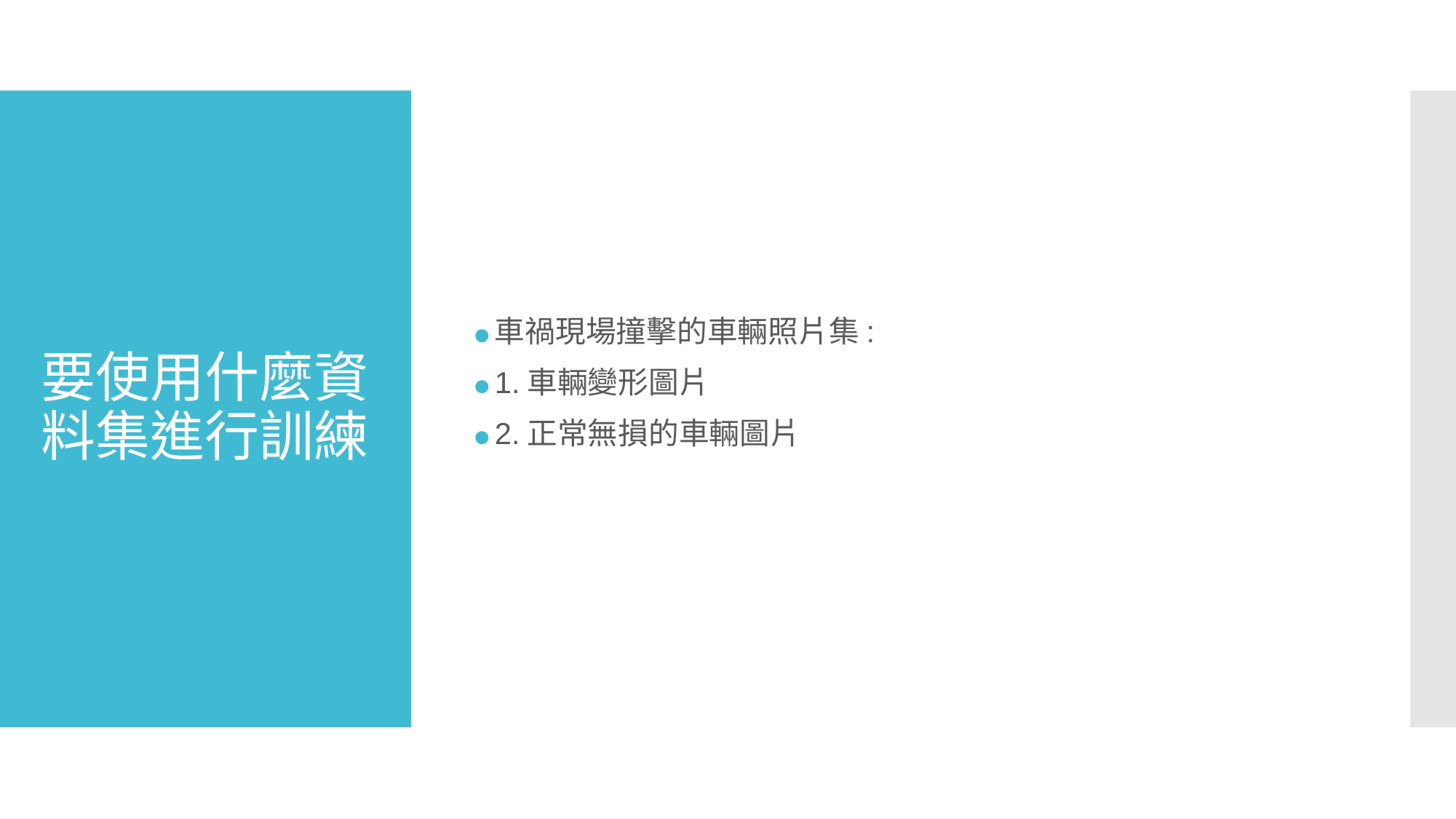

車禍現場撞擊的車輛照片集:
1.車輛變形圖片
2.正常無損的車輛圖片

# 要使用什麼資料集進行訓練